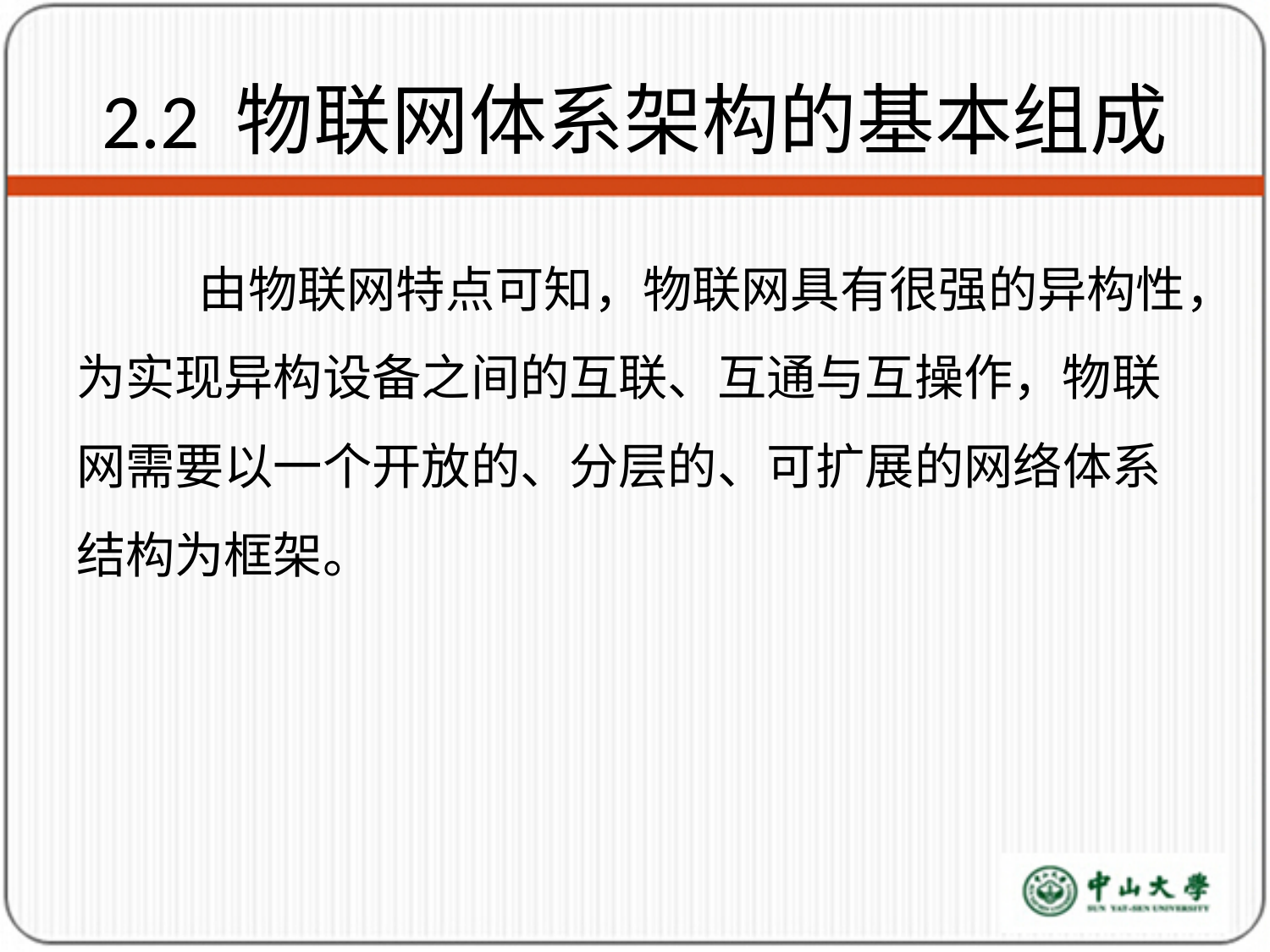

# 2.2 物联网体系架构的基本组成
 由物联网特点可知，物联网具有很强的异构性，为实现异构设备之间的互联、互通与互操作，物联网需要以一个开放的、分层的、可扩展的网络体系结构为框架。